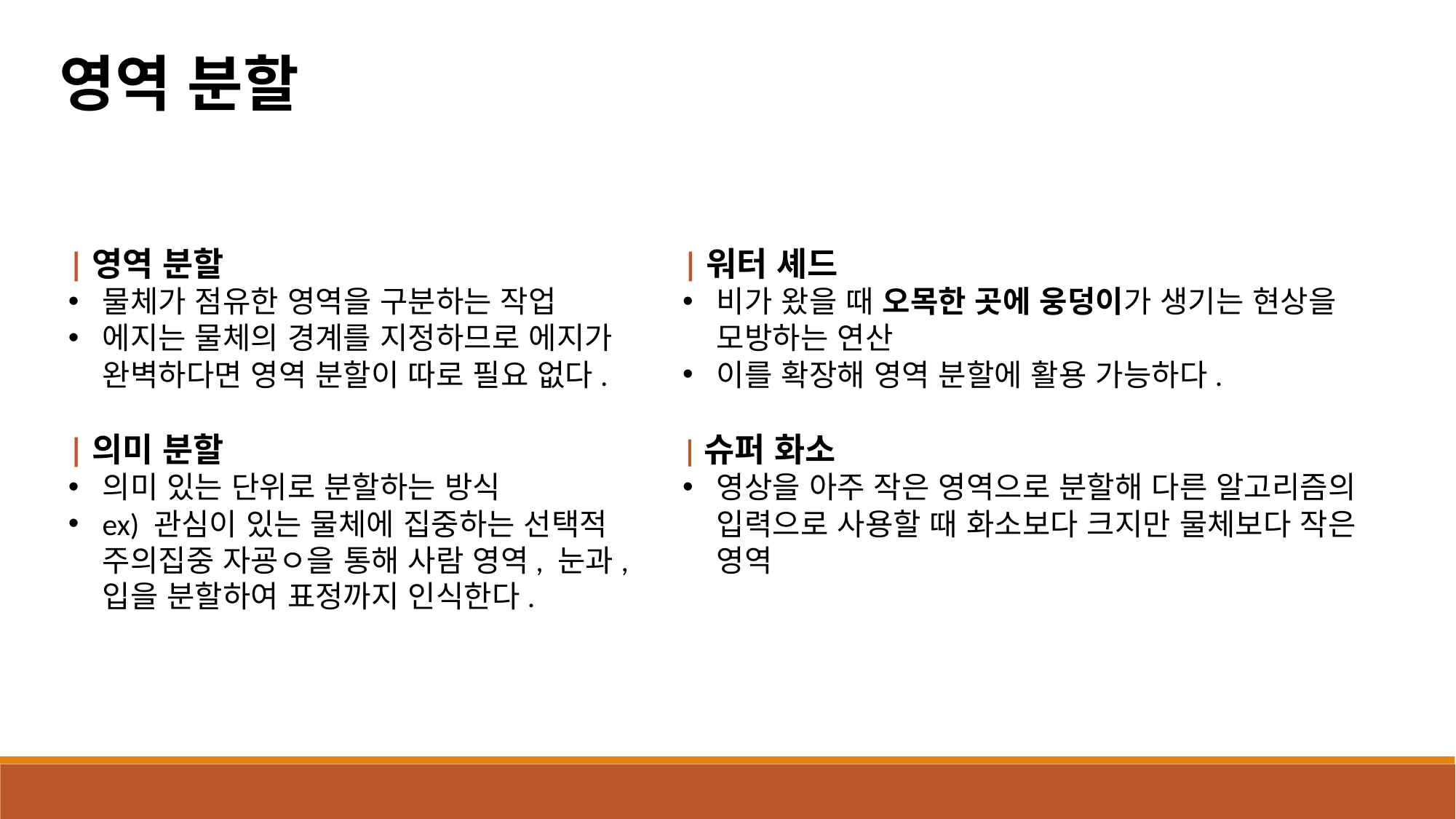

영역 분할
|영역 분할
물체가 점유한 영역을 구분하는 작업
에지는 물체의 경계를 지정하므로 에지가 완벽하다면 영역 분할이 따로 필요 없다.

|의미 분할
의미 있는 단위로 분할하는 방식
ex) 관심이 있는 물체에 집중하는 선택적 주의집중 자굥ㅇ을 통해 사람 영역, 눈과, 입을 분할하여 표정까지 인식한다.

|워터 셰드
비가 왔을 때 오목한 곳에 웅덩이가 생기는 현상을 모방하는 연산
이를 확장해 영역 분할에 활용 가능하다.

|슈퍼 화소
영상을 아주 작은 영역으로 분할해 다른 알고리즘의 입력으로 사용할 때 화소보다 크지만 물체보다 작은 영역